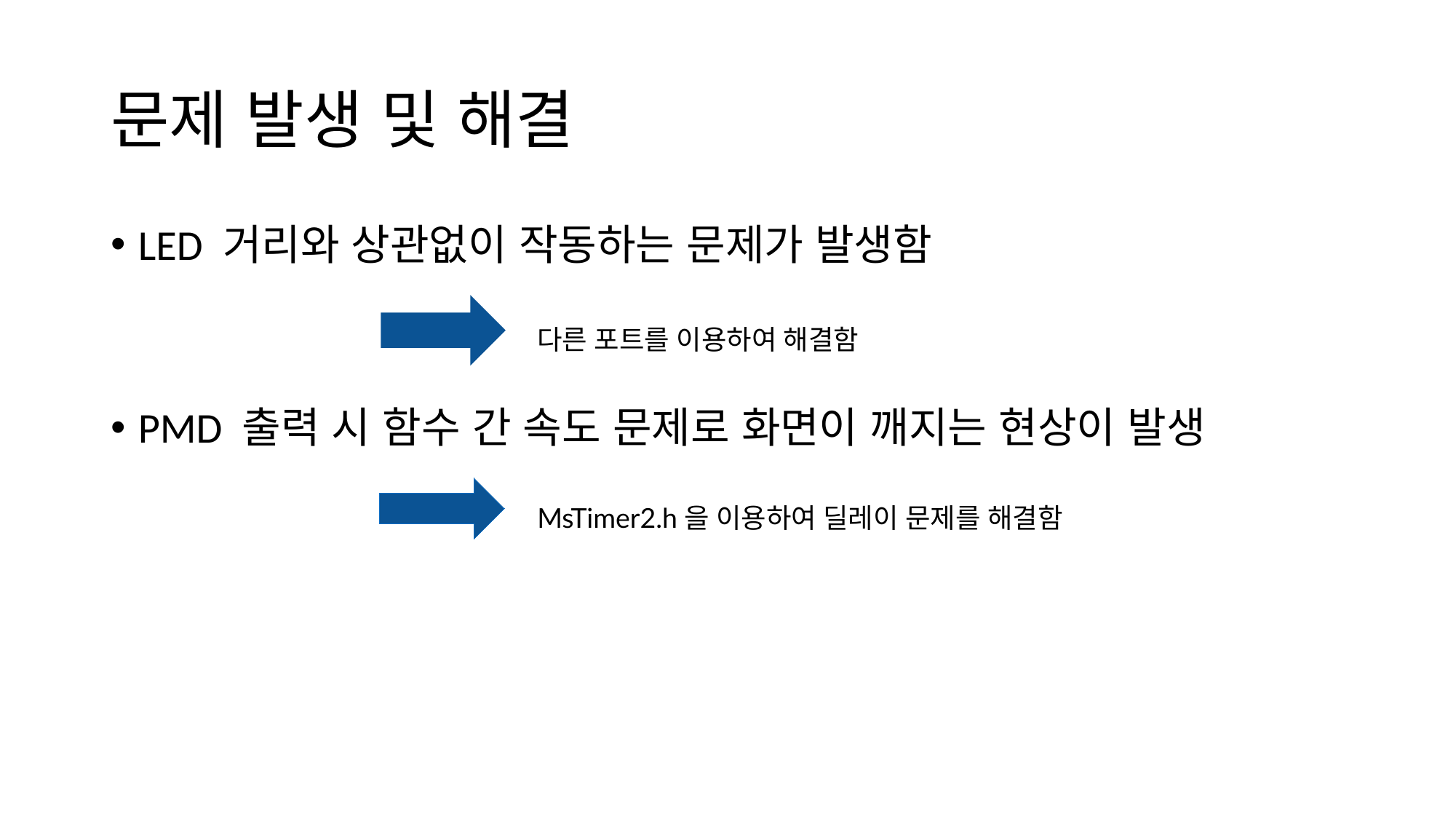

# 문제 발생 및 해결
LED 거리와 상관없이 작동하는 문제가 발생함

PMD 출력 시 함수 간 속도 문제로 화면이 깨지는 현상이 발생

다른 포트를 이용하여 해결함

MsTimer2.h을 이용하여 딜레이 문제를 해결함